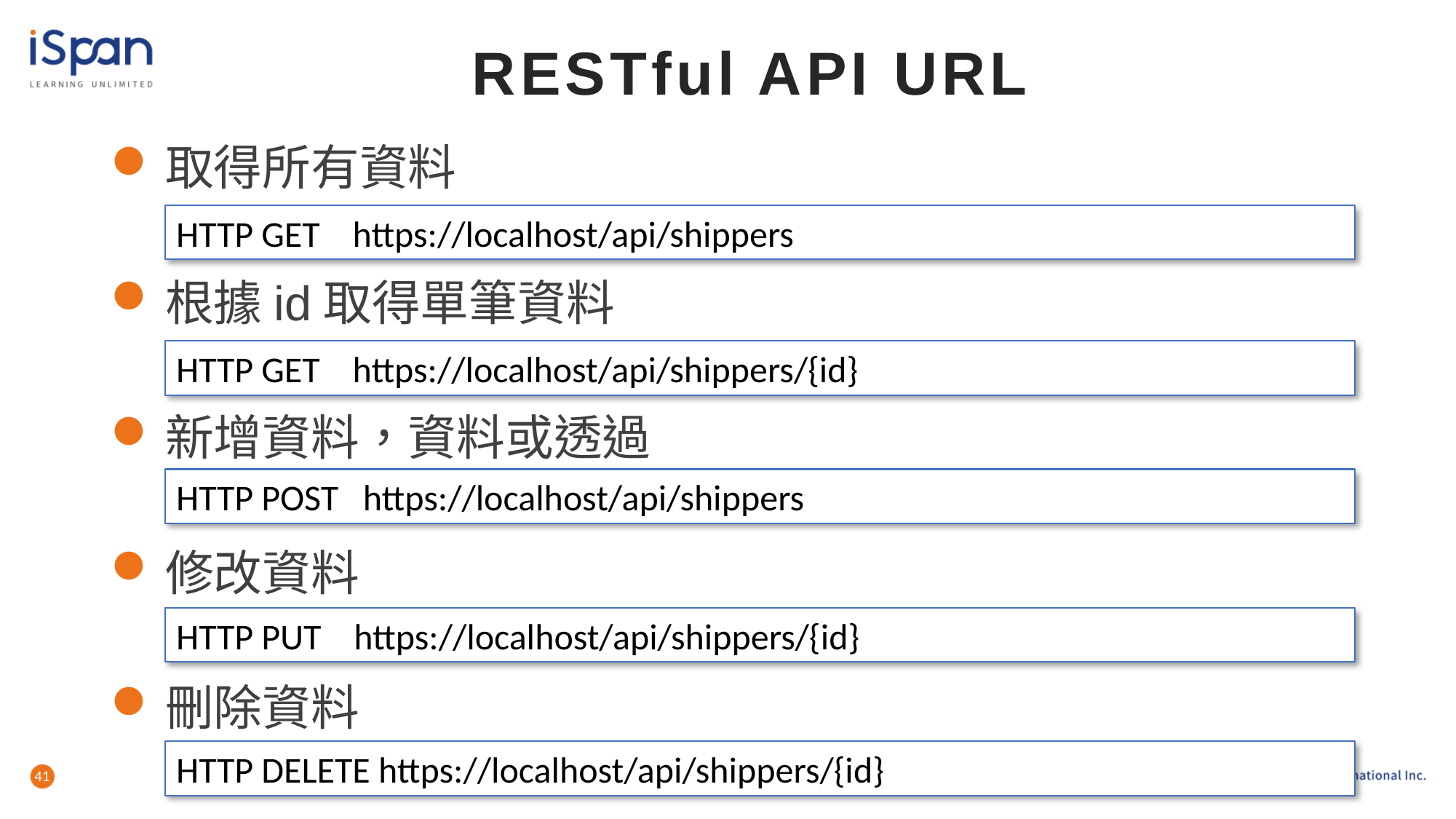

# RESTful API URL
取得所有資料

根據id取得單筆資料

新增資料，資料或透過

修改資料

刪除資料

HTTP GET    https://localhost/api/shippers
HTTP GET    https://localhost/api/shippers/{id}
HTTP POST   https://localhost/api/shippers
HTTP PUT    https://localhost/api/shippers/{id}
HTTP DELETE https://localhost/api/shippers/{id}
41